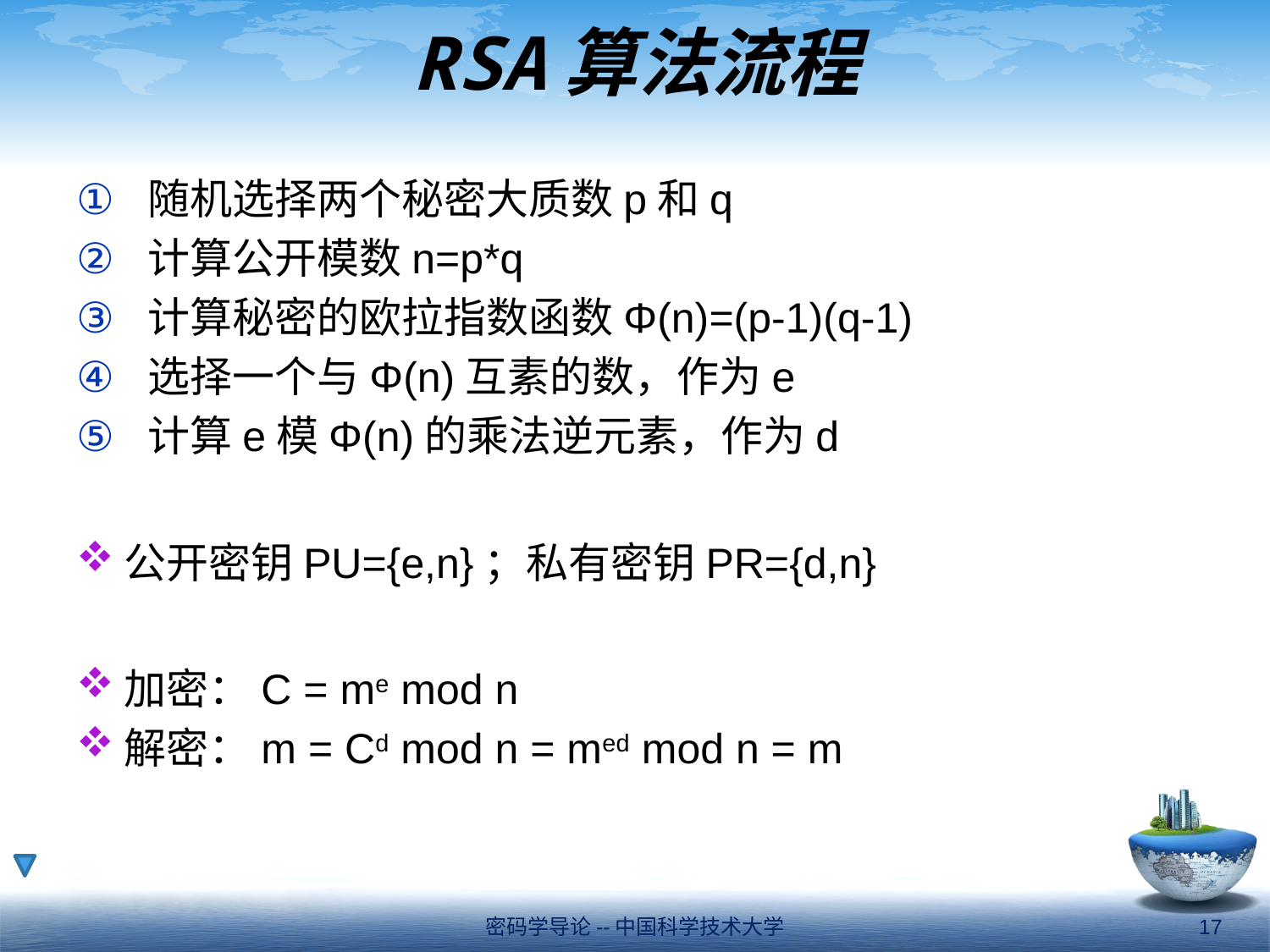

# RSA算法流程
随机选择两个秘密大质数p和q
计算公开模数n=p*q
计算秘密的欧拉指数函数Φ(n)=(p-1)(q-1)
选择一个与Φ(n)互素的数，作为e
计算e模Φ(n)的乘法逆元素，作为d

公开密钥PU={e,n}；私有密钥PR={d,n}

加密：C = me mod n
解密：m = Cd mod n = med mod n = m

密码学导论--中国科学技术大学
17